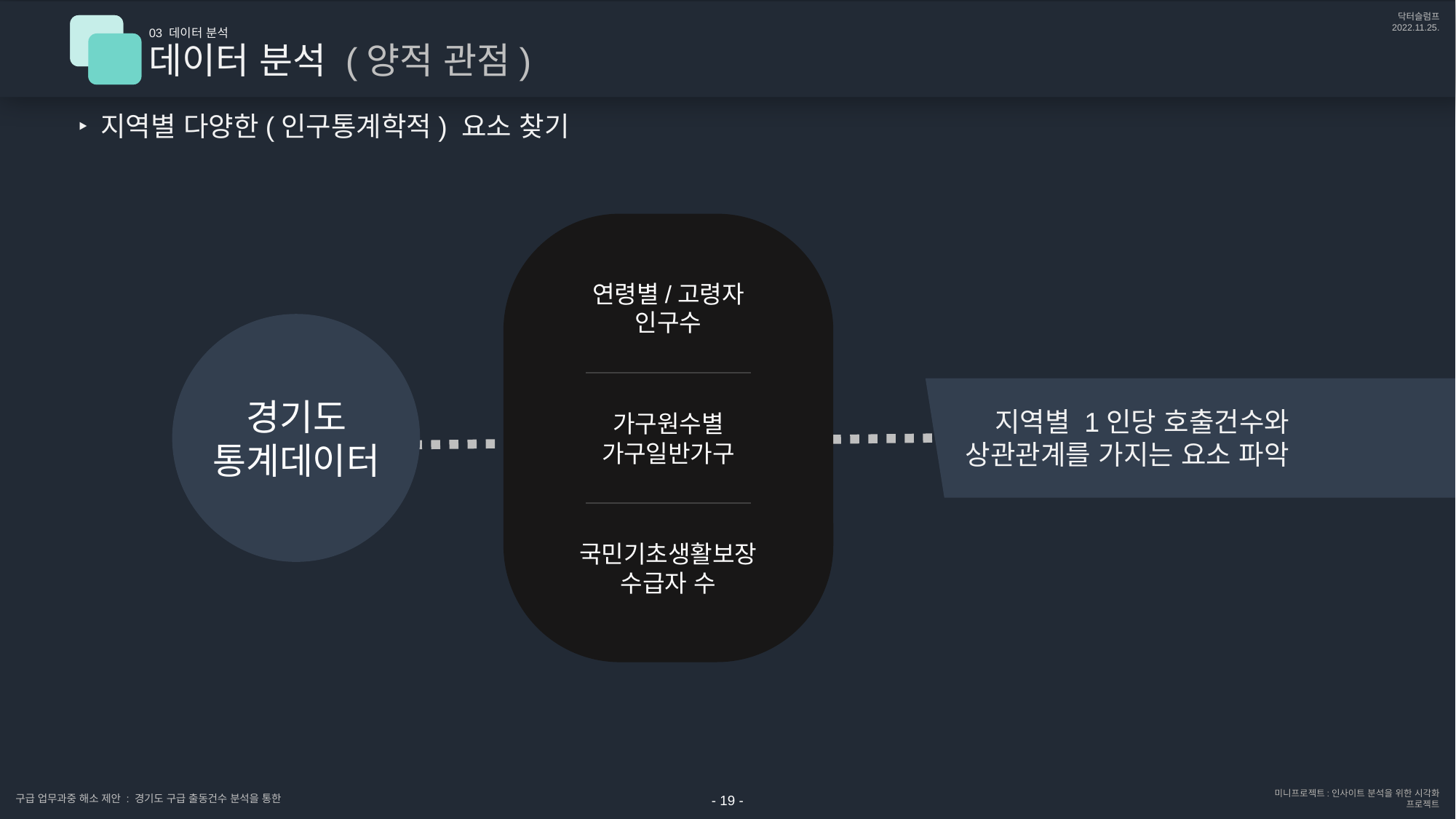

03 데이터 분석

데이터 분석 (양적 관점)
‣ 지역별 다양한(인구통계학적) 요소 찾기

연령별/고령자
인구수
가구원수별
가구일반가구
국민기초생활보장
수급자 수

경기도
통계데이터

지역별 1인당 호출건수와
상관관계를 가지는 요소 파악
- 19 -